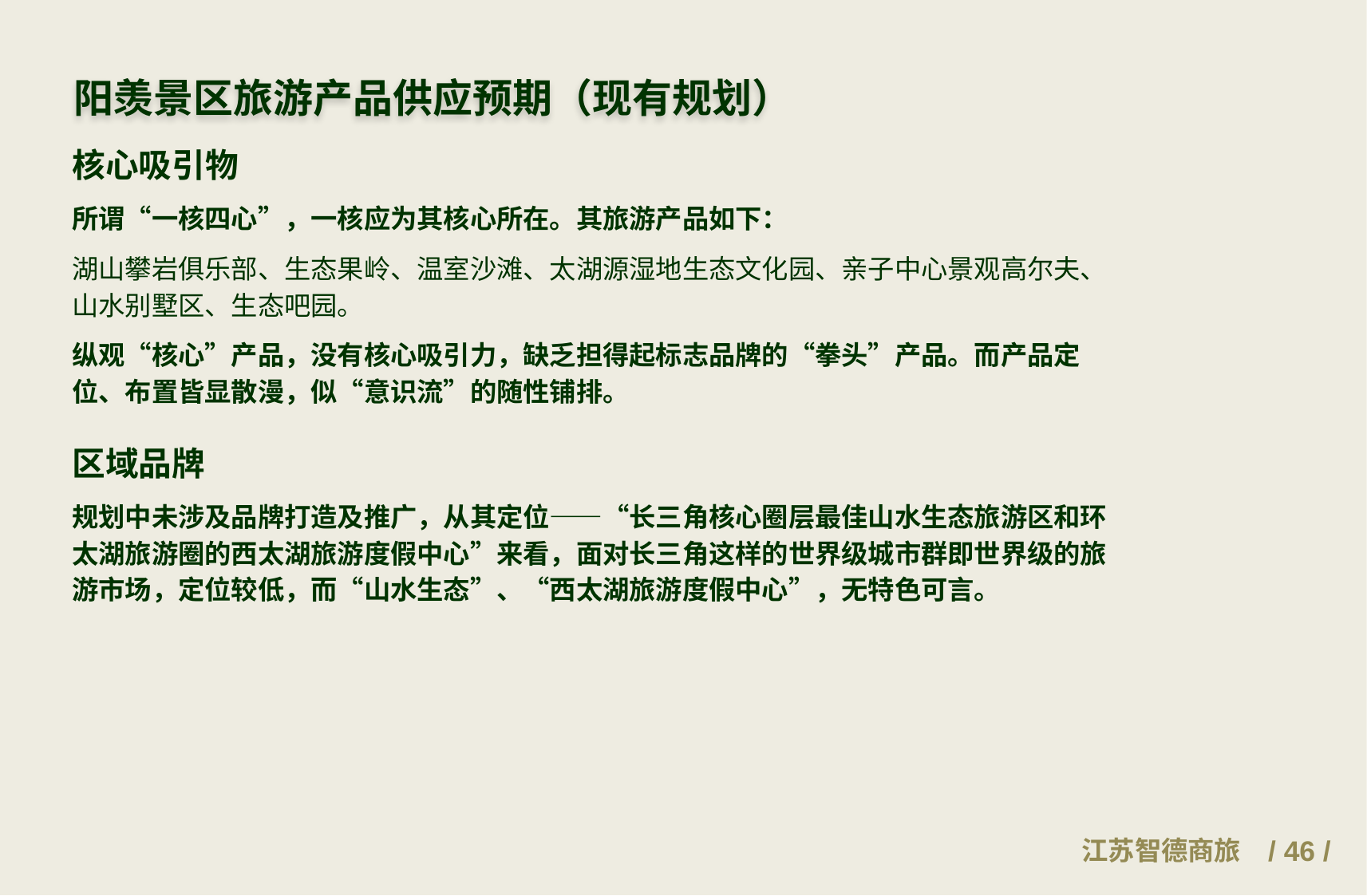

阳羡景区旅游产品供应预期（现有规划）
核心吸引物
所谓“一核四心”，一核应为其核心所在。其旅游产品如下：
湖山攀岩俱乐部、生态果岭、温室沙滩、太湖源湿地生态文化园、亲子中心景观高尔夫、山水别墅区、生态吧园。
纵观“核心”产品，没有核心吸引力，缺乏担得起标志品牌的“拳头”产品。而产品定位、布置皆显散漫，似“意识流”的随性铺排。
区域品牌
规划中未涉及品牌打造及推广，从其定位——“长三角核心圈层最佳山水生态旅游区和环太湖旅游圈的西太湖旅游度假中心”来看，面对长三角这样的世界级城市群即世界级的旅游市场，定位较低，而“山水生态”、“西太湖旅游度假中心”，无特色可言。